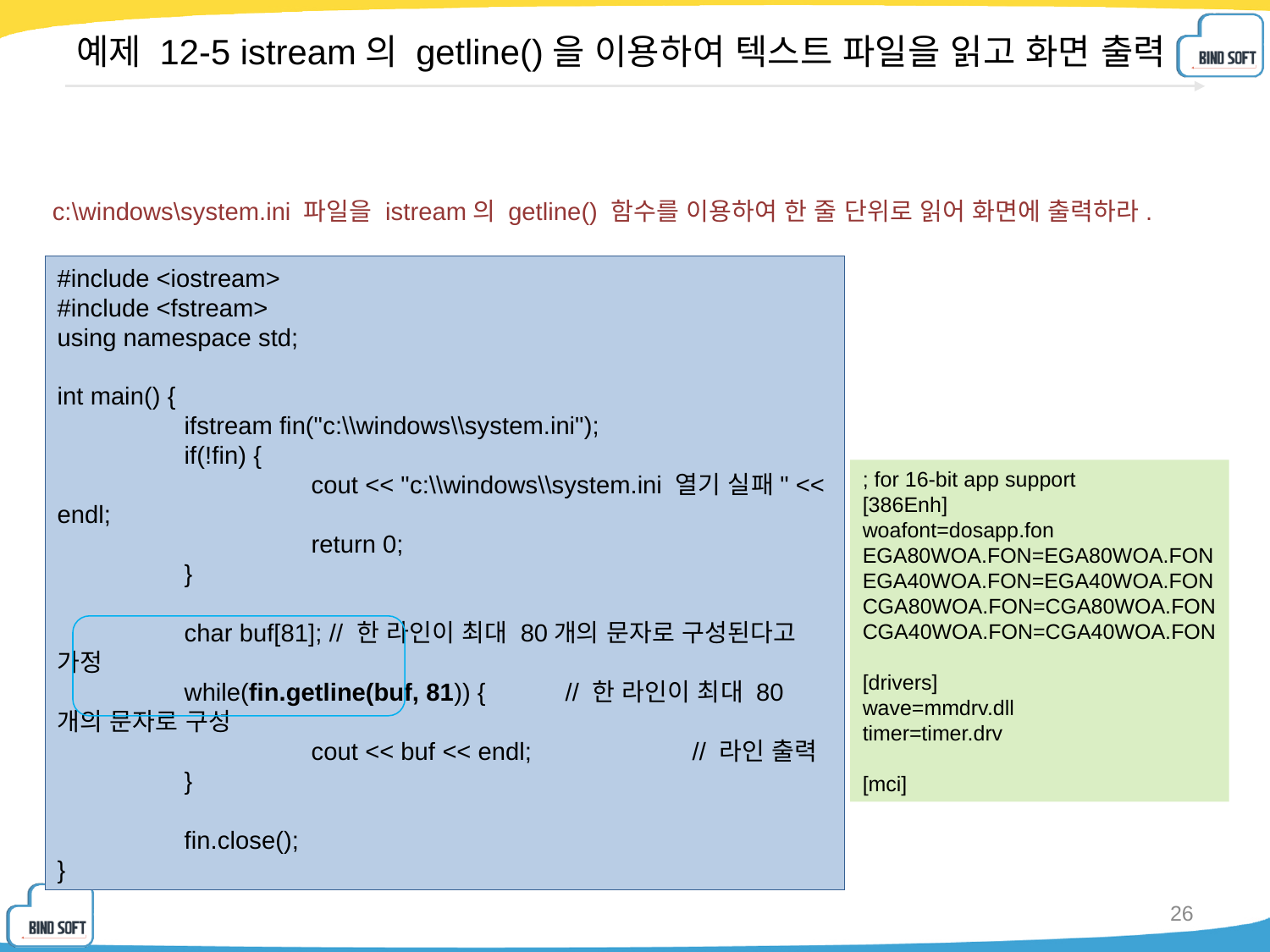

# 예제 12-5 istream의 getline()을 이용하여 텍스트 파일을 읽고 화면 출력
c:\windows\system.ini 파일을 istream의 getline() 함수를 이용하여 한 줄 단위로 읽어 화면에 출력하라.
#include <iostream>
#include <fstream>
using namespace std;

int main() {
	ifstream fin("c:\\windows\\system.ini");
	if(!fin) {
		cout << "c:\\windows\\system.ini 열기 실패" << endl;
		return 0;
	}

	char buf[81]; // 한 라인이 최대 80개의 문자로 구성된다고 가정
	while(fin.getline(buf, 81)) { 	// 한 라인이 최대 80개의 문자로 구성
		cout << buf << endl; 		// 라인 출력
	}

	fin.close();
}
; for 16-bit app support
[386Enh]
woafont=dosapp.fon
EGA80WOA.FON=EGA80WOA.FON
EGA40WOA.FON=EGA40WOA.FON
CGA80WOA.FON=CGA80WOA.FON
CGA40WOA.FON=CGA40WOA.FON

[drivers]
wave=mmdrv.dll
timer=timer.drv

[mci]

26